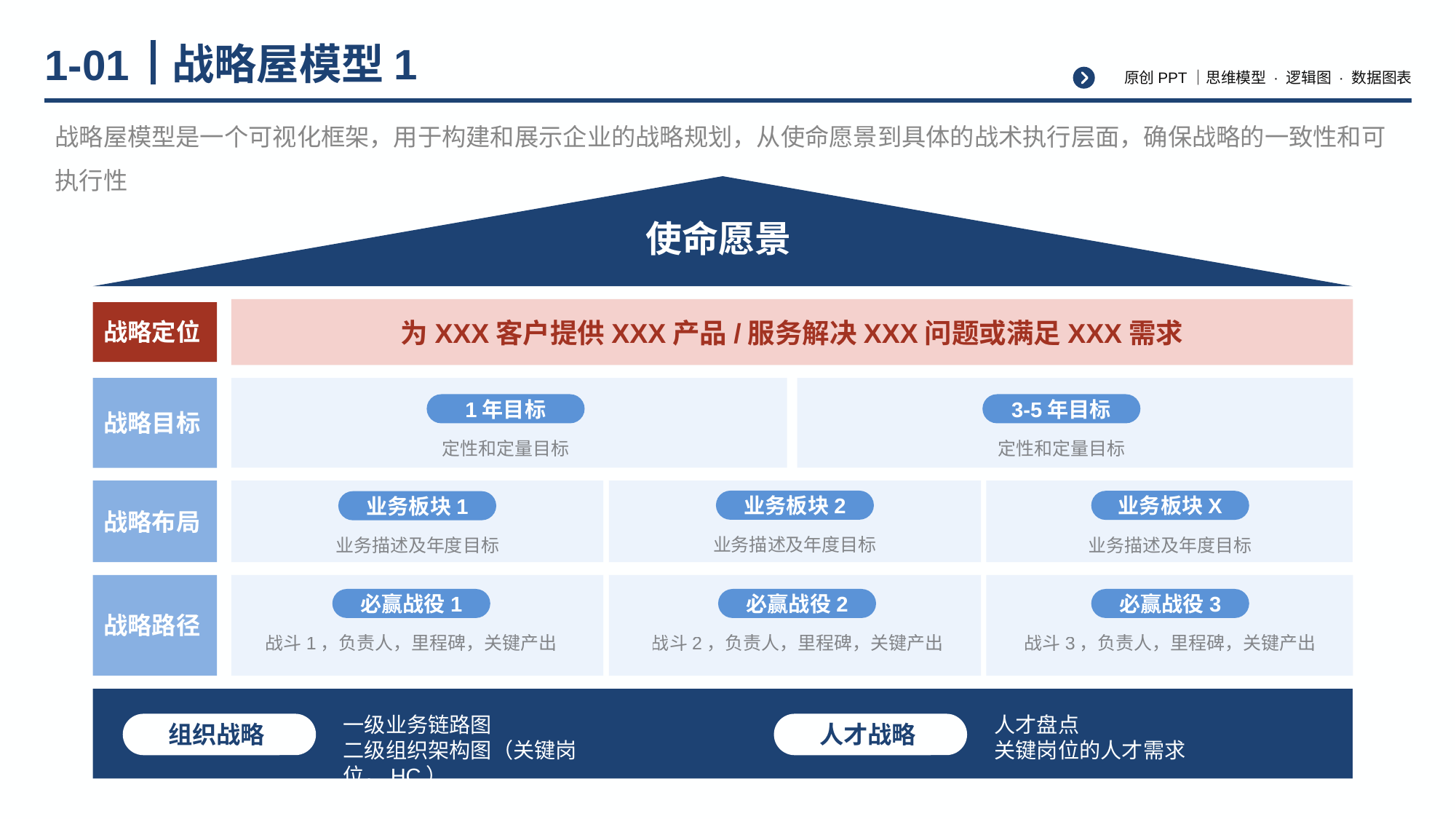

# 战略屋模型1
1-01
战略屋模型是一个可视化框架，用于构建和展示企业的战略规划，从使命愿景到具体的战术执行层面，确保战略的一致性和可执行性

使命愿景
为XXX客户提供XXX产品/服务解决XXX问题或满足XXX需求

战略定位

1年目标
3-5年目标
战略目标
定性和定量目标
定性和定量目标

业务板块2
业务板块X
业务板块1
战略布局
业务描述及年度目标
业务描述及年度目标
业务描述及年度目标

必赢战役1
必赢战役2
必赢战役3
战略路径
战斗1，负责人，里程碑，关键产出
战斗2，负责人，里程碑，关键产出
战斗3，负责人，里程碑，关键产出

一级业务链路图
二级组织架构图（关键岗位，HC）
人才盘点
关键岗位的人才需求

组织战略

人才战略